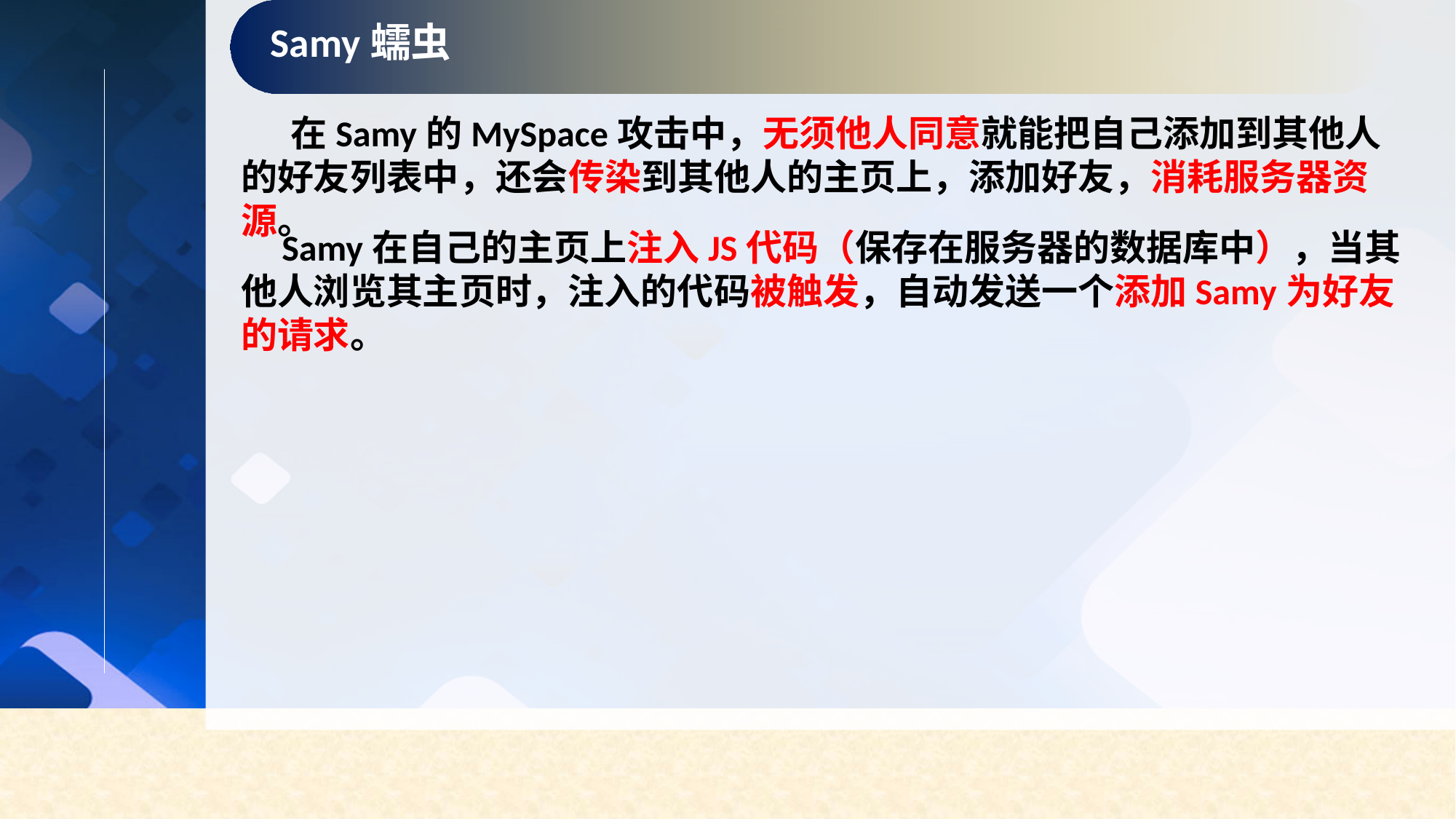

Samy蠕虫
     在Samy的MySpace攻击中，无须他人同意就能把自己添加到其他人的好友列表中，还会传染到其他人的主页上，添加好友，消耗服务器资源。
     Samy在自己的主页上注入JS代码（保存在服务器的数据库中），当其他人浏览其主页时，注入的代码被触发，自动发送一个添加Samy为好友的请求。